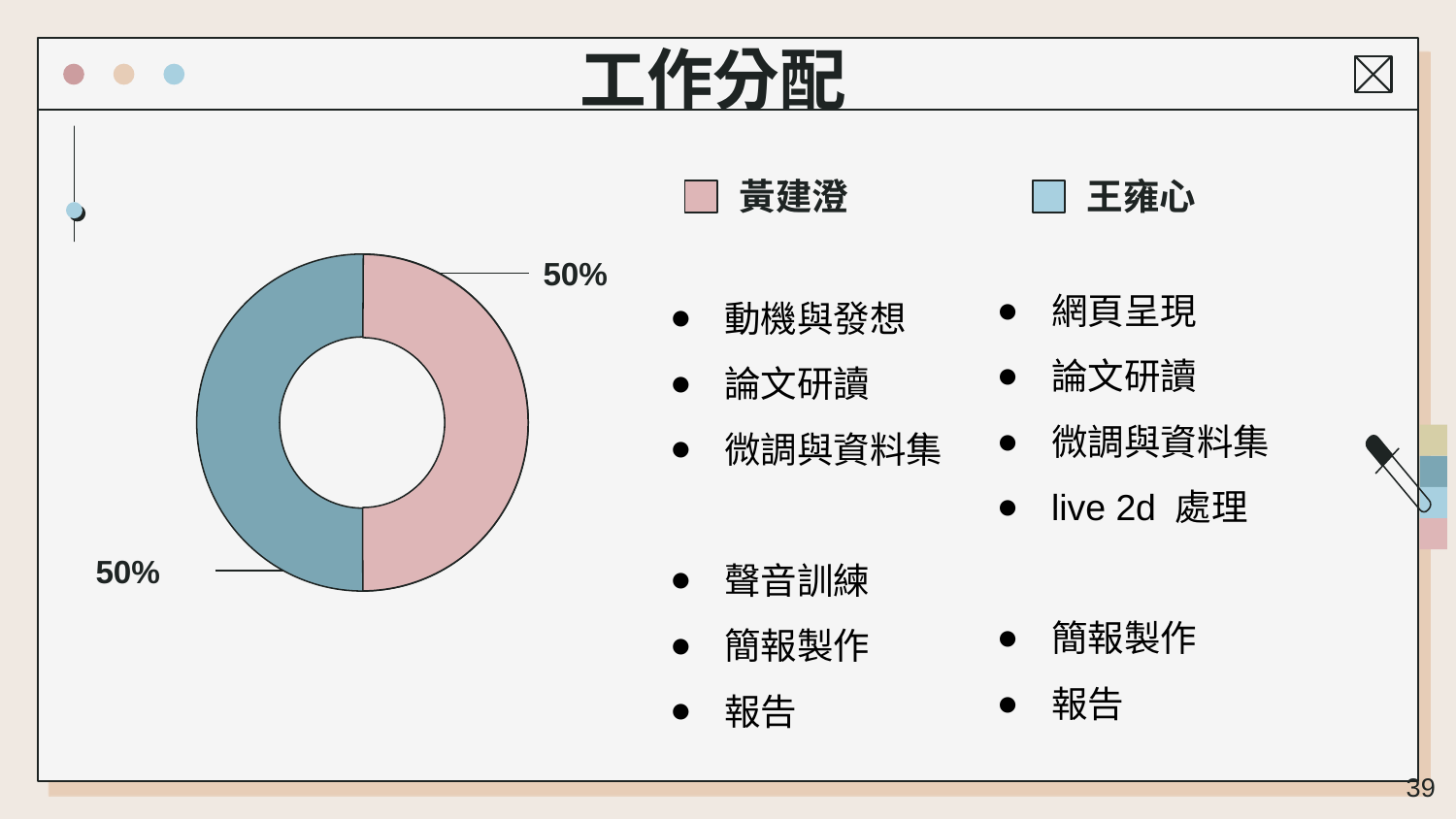

# 工作分配
黃建澄
王雍心

網頁呈現
論文研讀
微調與資料集
live 2d 處理
簡報製作
報告
50%

動機與發想
論文研讀
微調與資料集
聲音訓練
簡報製作
報告
50%
39